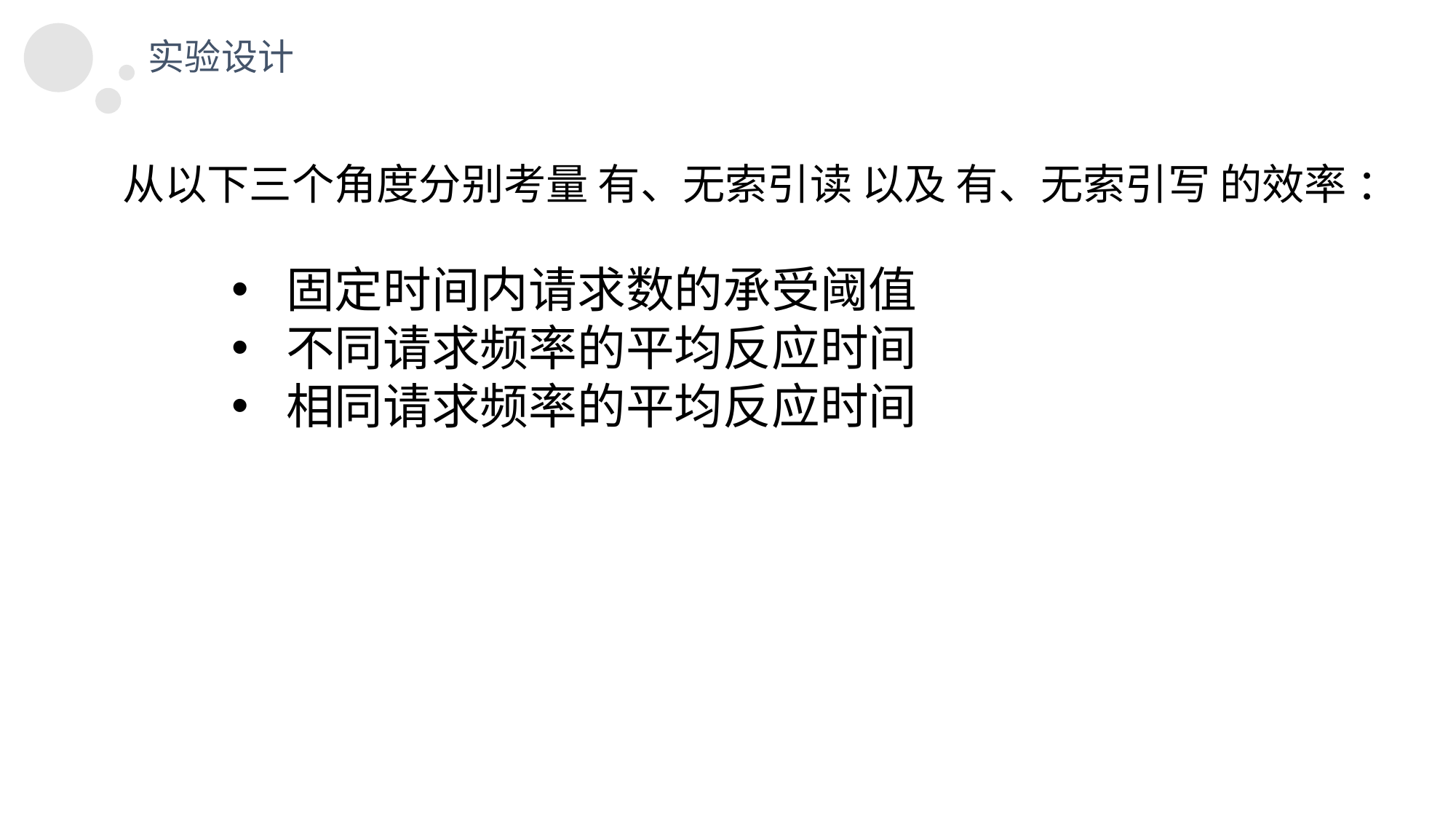

实验设计
从以下三个角度分别考量 有、无索引读 以及 有、无索引写 的效率 ：

固定时间内请求数的承受阈值
不同请求频率的平均反应时间
相同请求频率的平均反应时间